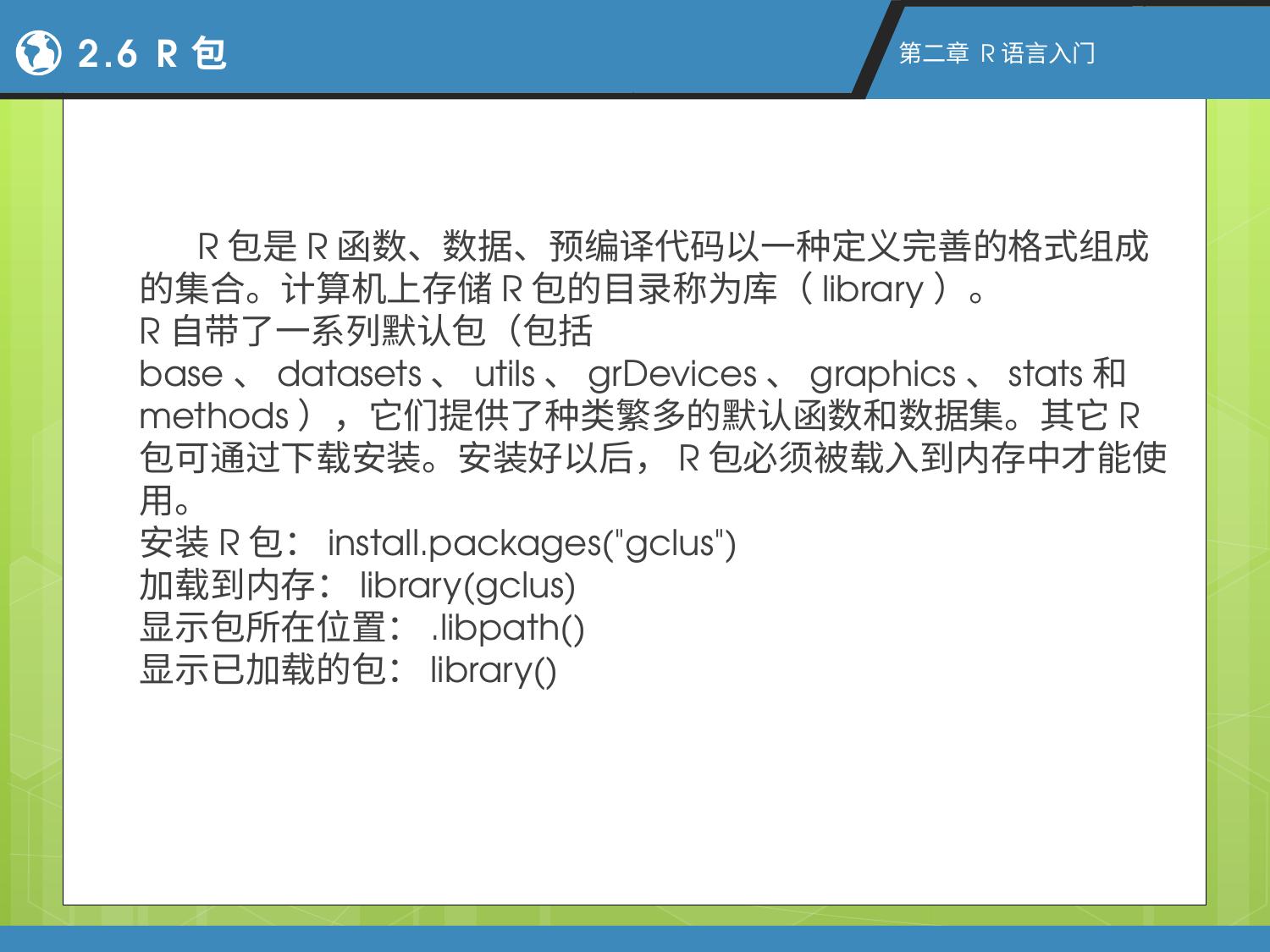

2.6 R包

第二章 R语言入门
      R包是R函数、数据、预编译代码以一种定义完善的格式组成的集合。计算机上存储R包的目录称为库（library）。
R自带了一系列默认包（包括base、datasets、utils、grDevices、graphics、stats和methods），它们提供了种类繁多的默认函数和数据集。其它R包可通过下载安装。安装好以后，R包必须被载入到内存中才能使用。
安装R包：install.packages("gclus")
加载到内存：library(gclus)
显示包所在位置：.libpath()
显示已加载的包：library()